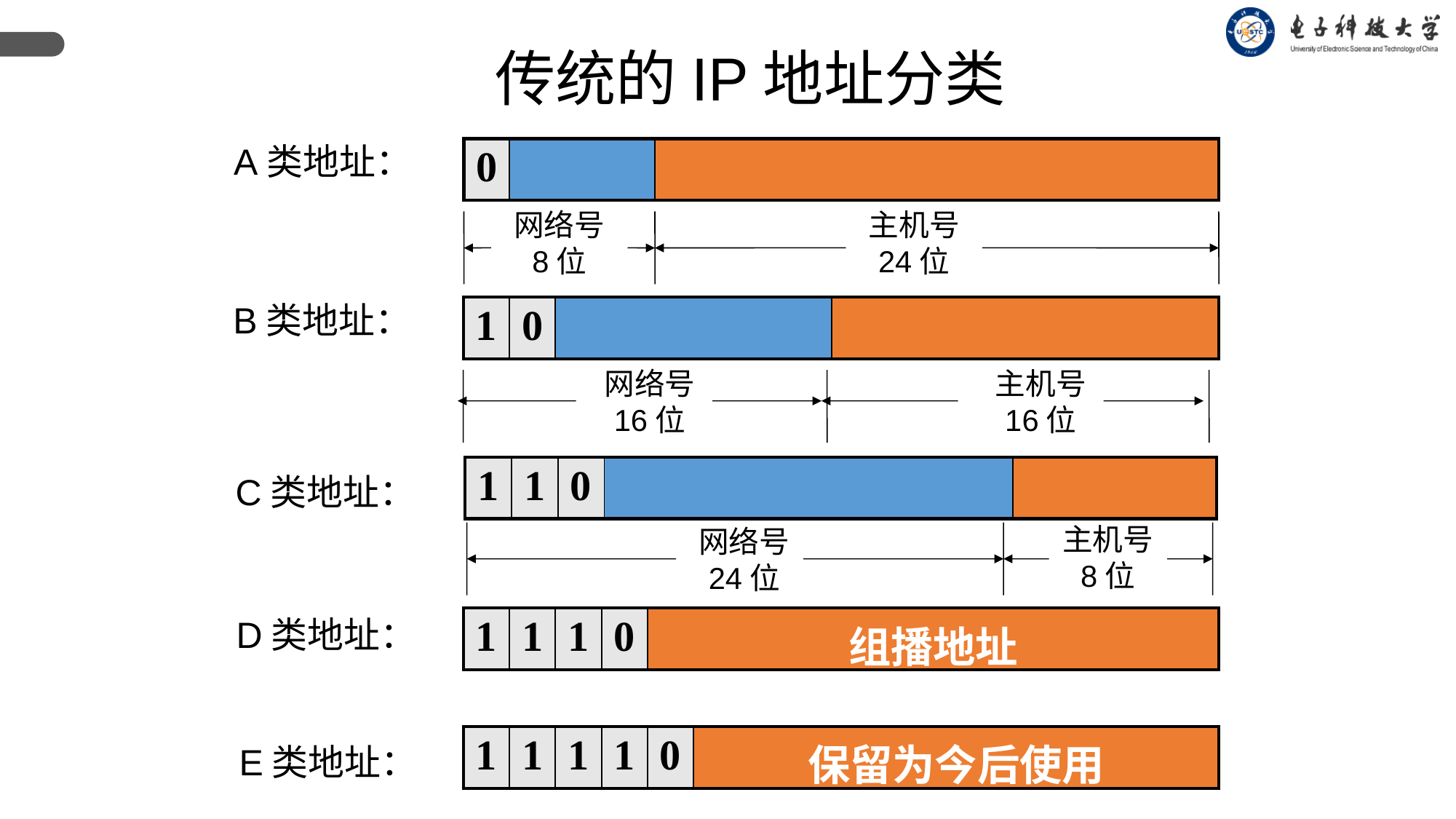

传统的IP地址分类
A类地址：
| 0 |  |  |
| --- | --- | --- |
网络号
8位
主机号
24位

B类地址：
| 1 | 0 |  |  |
| --- | --- | --- | --- |
网络号
16位
主机号
16位

| 1 | 1 | 0 |  |  |
| --- | --- | --- | --- | --- |
C类地址：
主机号
8位
网络号
24位

D类地址：
| 1 | 1 | 1 | 0 | 组播地址 |
| --- | --- | --- | --- | --- |
| 1 | 1 | 1 | 1 | 0 | 保留为今后使用 |
| --- | --- | --- | --- | --- | --- |
E类地址：